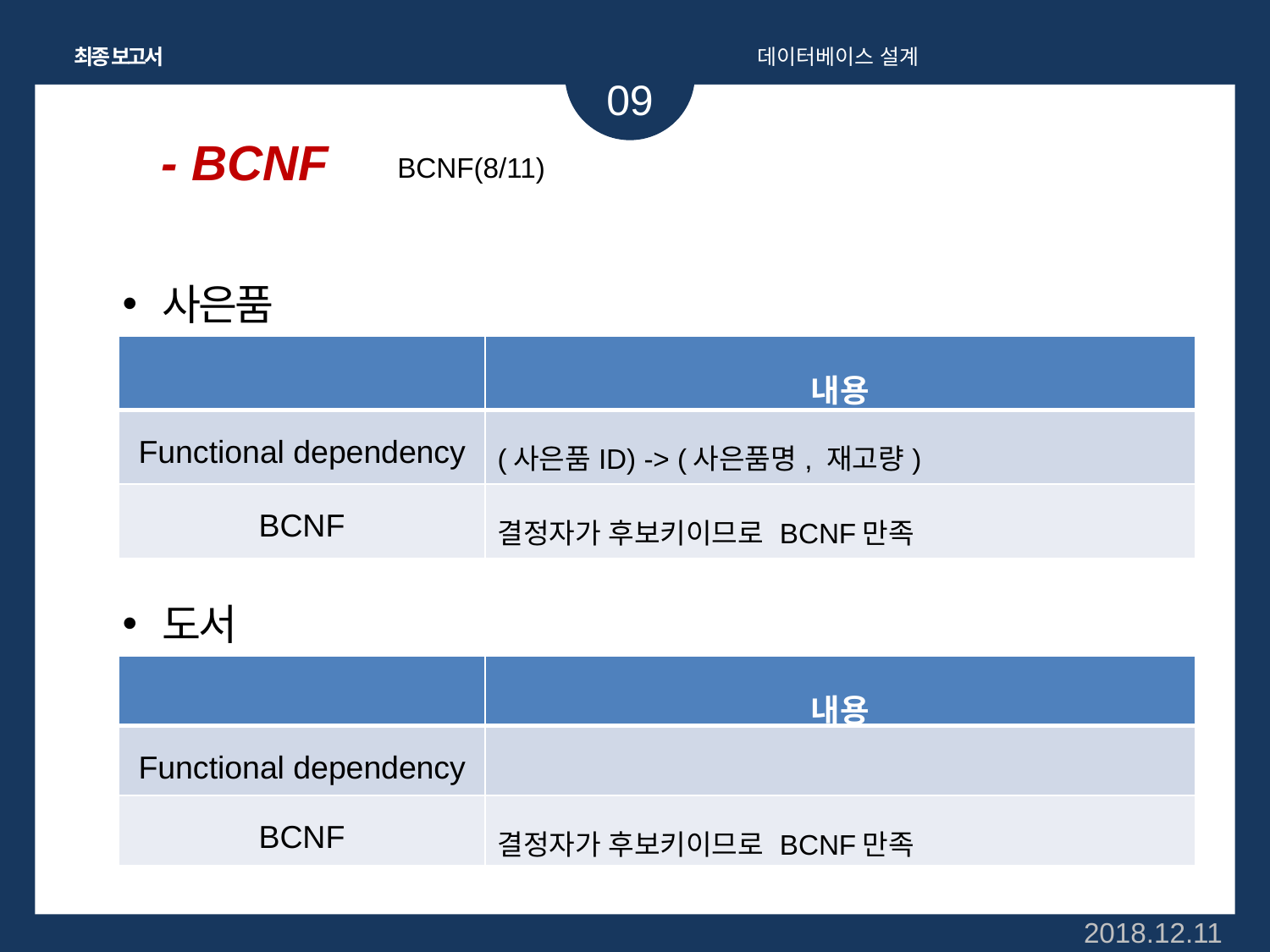

최종 보고서
데이터베이스 설계
09

- BCNF
BCNF(8/11)
사은품
|  | 내용 |
| --- | --- |
| Functional dependency | (사은품ID) -> (사은품명, 재고량) |
| BCNF | 결정자가 후보키이므로 BCNF만족 |
도서
|  | 내용 |
| --- | --- |
| Functional dependency |  |
| BCNF | 결정자가 후보키이므로 BCNF만족 |
2018.12.11